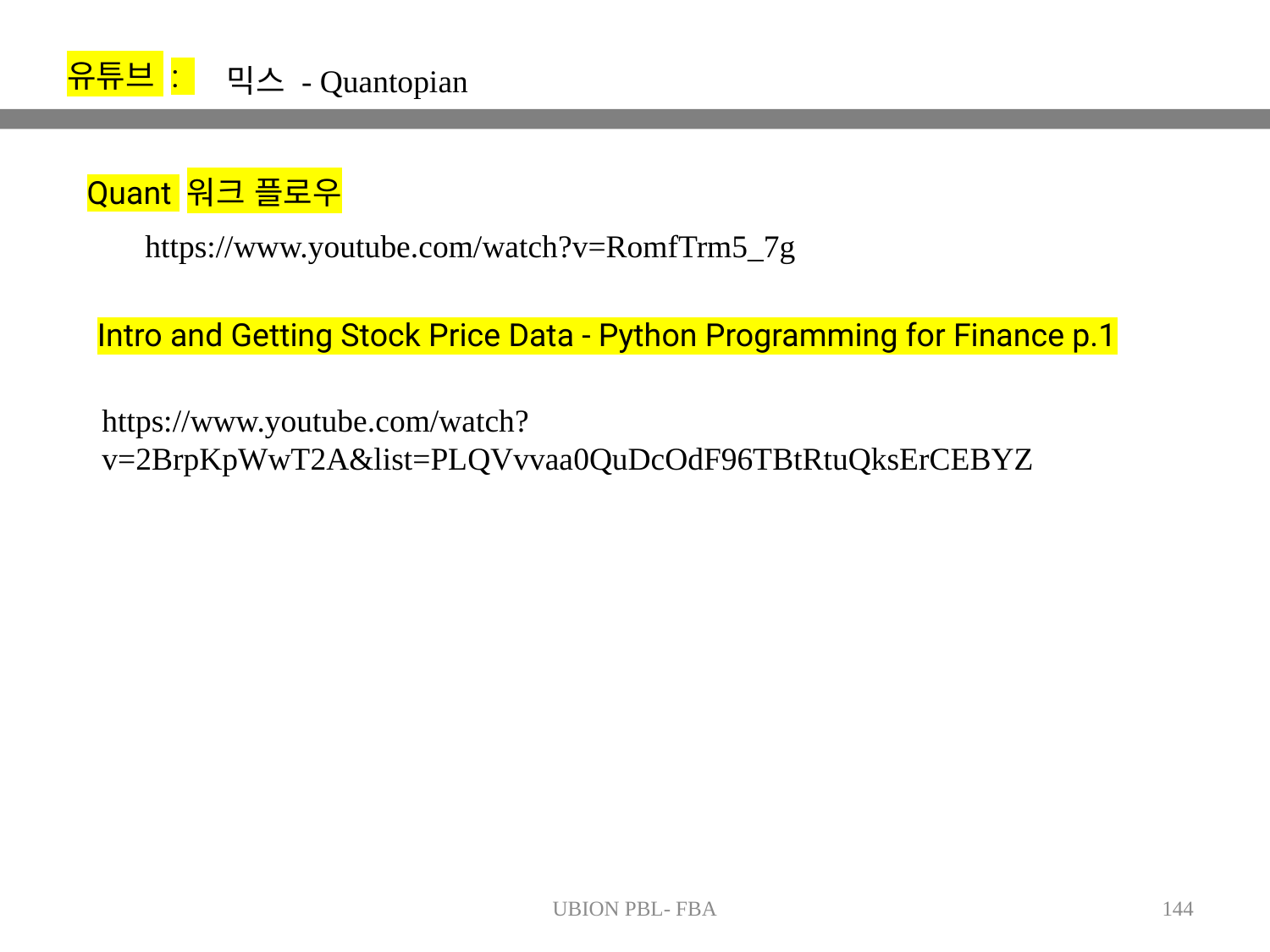

유튜브 :
믹스 - Quantopian

Quant 워크 플로우
https://www.youtube.com/watch?v=RomfTrm5_7g
Intro and Getting Stock Price Data - Python Programming for Finance p.1
https://www.youtube.com/watch?v=2BrpKpWwT2A&list=PLQVvvaa0QuDcOdF96TBtRtuQksErCEBYZ
UBION PBL- FBA
144